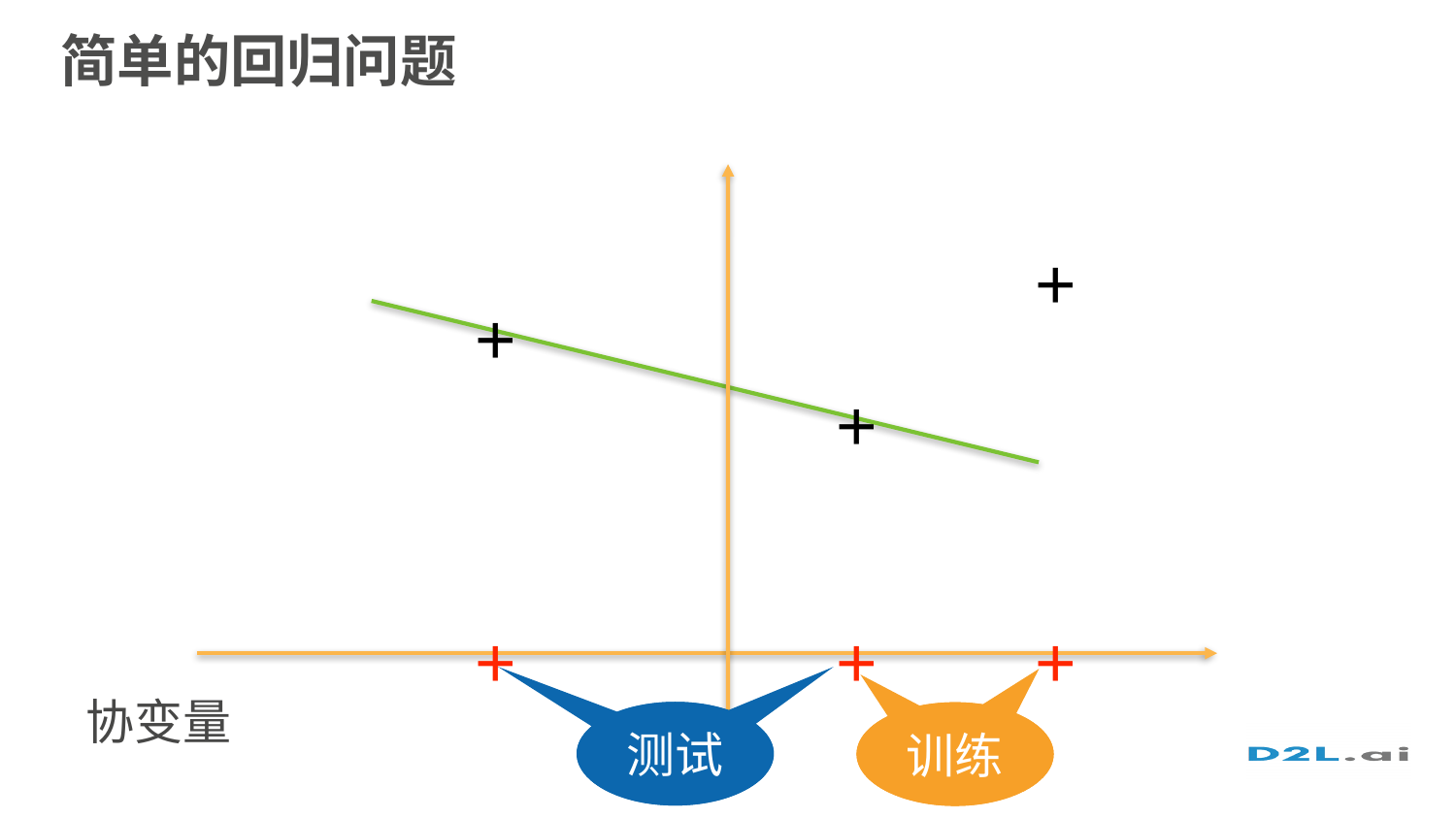

# 简单的回归问题

+
+

+
+
+
+

协变量

train
测试
train
训练